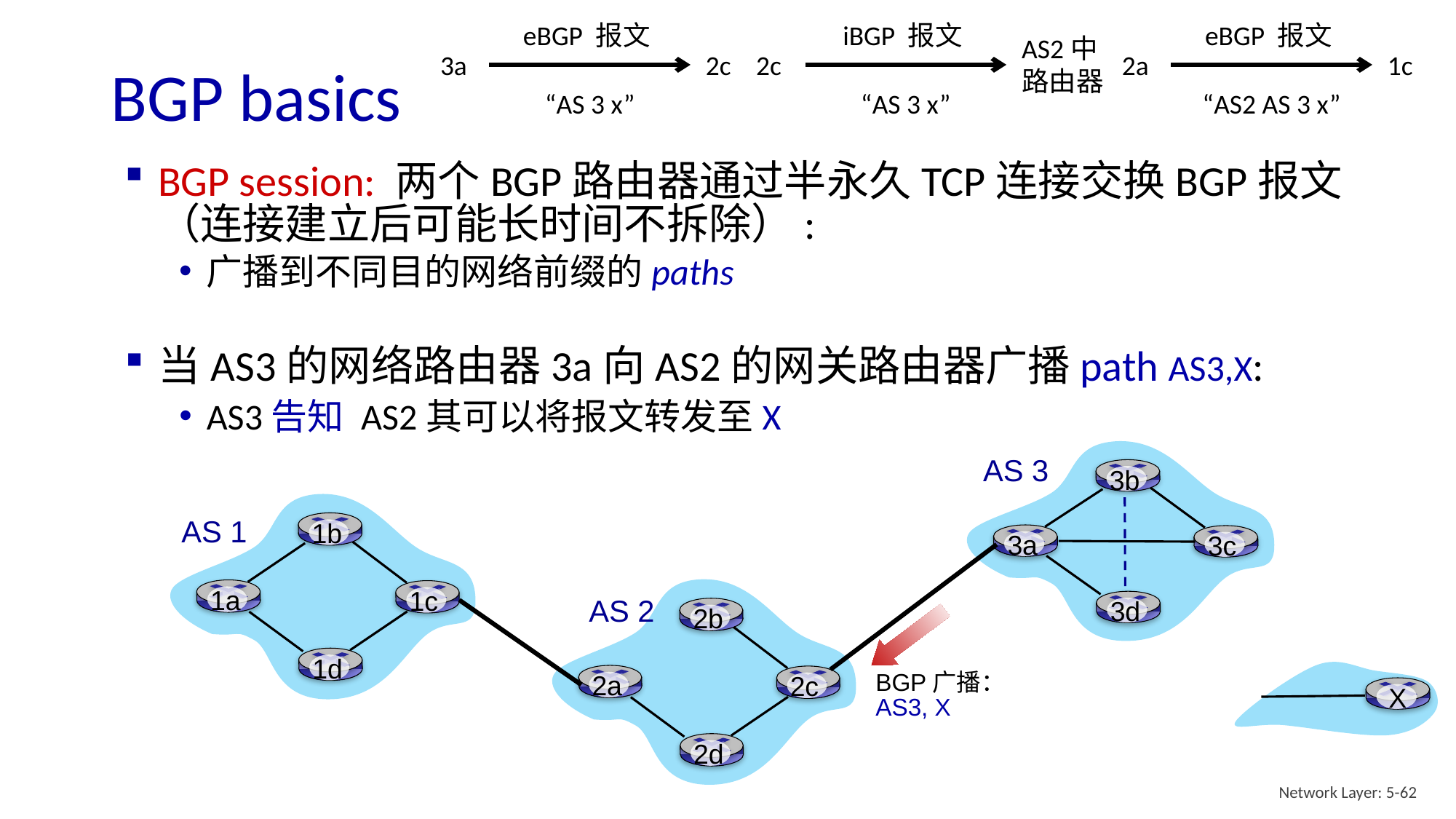

eBGP 报文
3a
2c
“AS 3 x”
iBGP 报文
AS2中路由器
2c
“AS 3 x”
eBGP 报文
2a
1c
“AS2 AS 3 x”
# BGP basics
BGP session: 两个BGP路由器通过半永久TCP连接交换BGP报文（连接建立后可能长时间不拆除）:
广播到不同目的网络前缀的paths
当AS3的网络路由器3a向AS2的网关路由器广播path AS3,X:
AS3告知 AS2其可以将报文转发至X

AS 3
3b

3a

3c

3d

1b

1a

1c

1d

AS 1

2b

2a

2c

2d

AS 2

BGP广播：
AS3, X

  X

Network Layer: 5-62